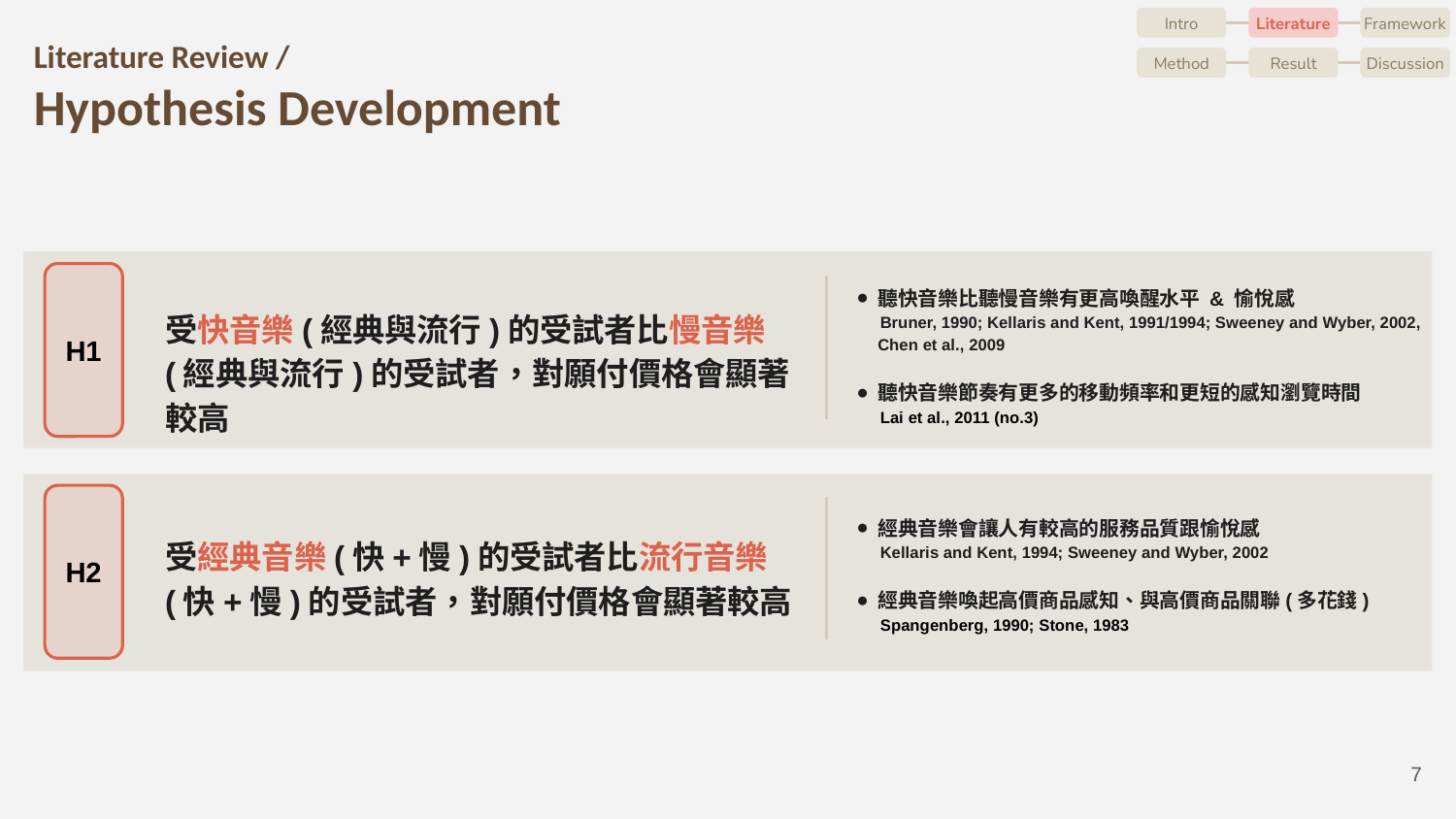

Intro
Literature
Framework
Method
Result
Discussion
Literature Review /
Hypothesis Development

H1
聽快音樂比聽慢音樂有更高喚醒水平 & 愉悅感
   Bruner, 1990; Kellaris and Kent, 1991/1994; Sweeney and Wyber, 2002, Chen et al., 2009

聽快音樂節奏有更多的移動頻率和更短的感知瀏覽時間
   Lai et al., 2011 (no.3)
受快音樂(經典與流行)的受試者比慢音樂(經典與流行)的受試者，對願付價格會顯著較高

H2
經典音樂會讓人有較高的服務品質跟愉悅感
   Kellaris and Kent, 1994; Sweeney and Wyber, 2002

經典音樂喚起高價商品感知、與高價商品關聯(多花錢)
   Spangenberg, 1990; Stone, 1983
受經典音樂(快+慢)的受試者比流行音樂
(快+慢)的受試者，對願付價格會顯著較高
7